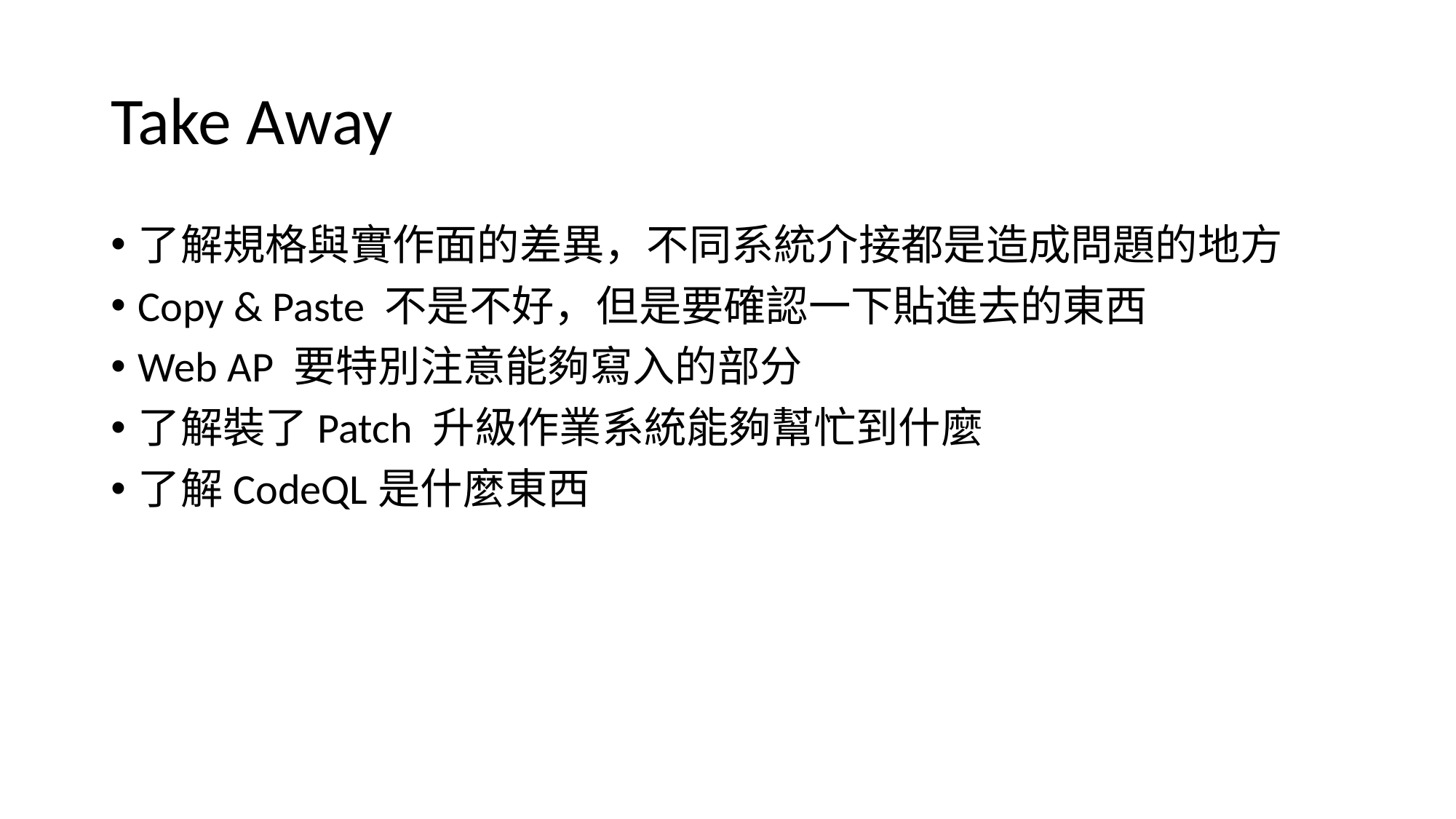

# Take Away
了解規格與實作面的差異，不同系統介接都是造成問題的地方
Copy & Paste 不是不好，但是要確認一下貼進去的東西
Web AP 要特別注意能夠寫入的部分
了解裝了Patch 升級作業系統能夠幫忙到什麼
了解CodeQL是什麼東西